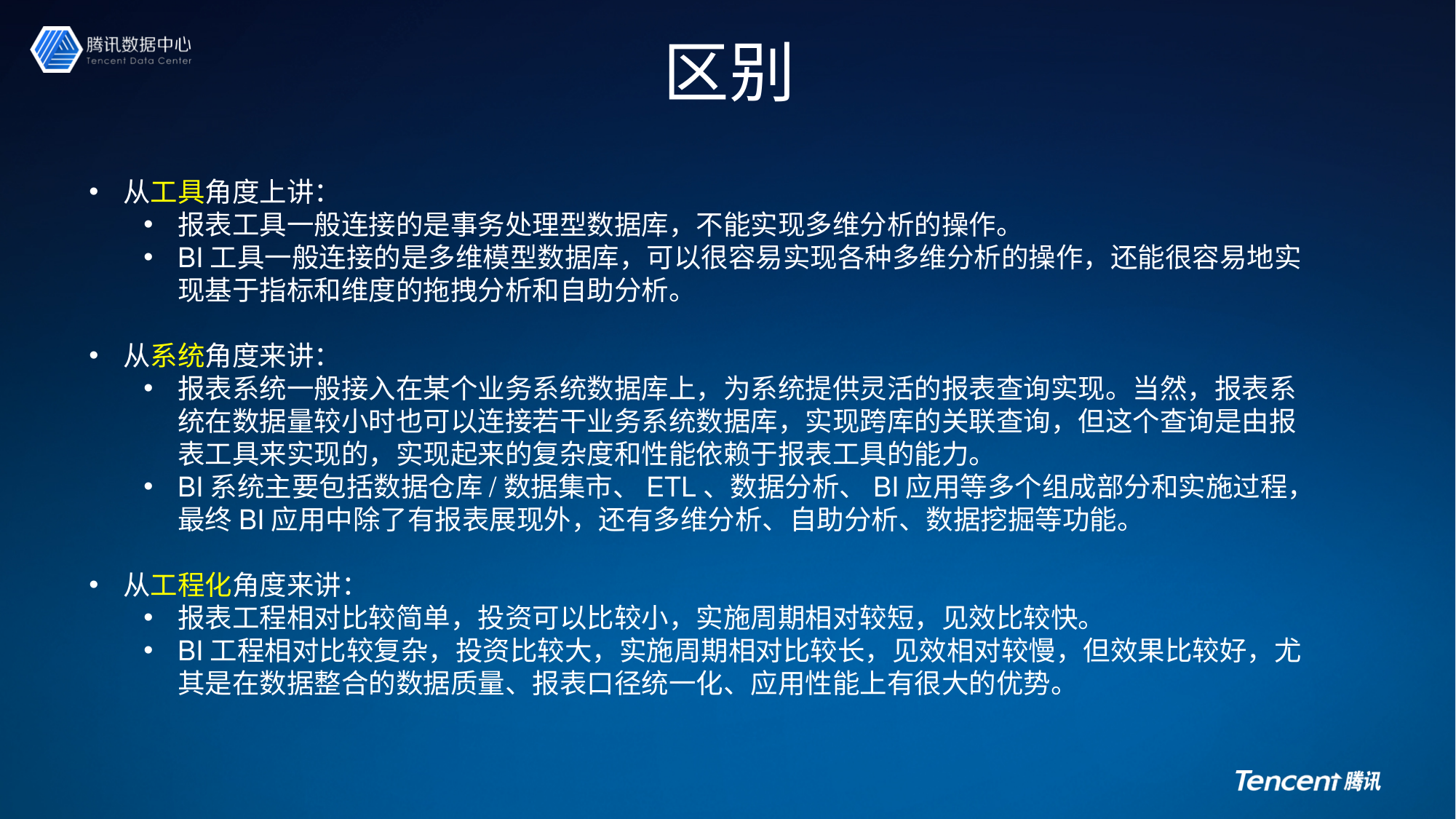

# 区别
从工具角度上讲：
报表工具一般连接的是事务处理型数据库，不能实现多维分析的操作。
BI工具一般连接的是多维模型数据库，可以很容易实现各种多维分析的操作，还能很容易地实现基于指标和维度的拖拽分析和自助分析。

从系统角度来讲：
报表系统一般接入在某个业务系统数据库上，为系统提供灵活的报表查询实现。当然，报表系统在数据量较小时也可以连接若干业务系统数据库，实现跨库的关联查询，但这个查询是由报表工具来实现的，实现起来的复杂度和性能依赖于报表工具的能力。
BI系统主要包括数据仓库/数据集市、ETL、数据分析、BI应用等多个组成部分和实施过程，最终BI应用中除了有报表展现外，还有多维分析、自助分析、数据挖掘等功能。

从工程化角度来讲：
报表工程相对比较简单，投资可以比较小，实施周期相对较短，见效比较快。
BI工程相对比较复杂，投资比较大，实施周期相对比较长，见效相对较慢，但效果比较好，尤其是在数据整合的数据质量、报表口径统一化、应用性能上有很大的优势。